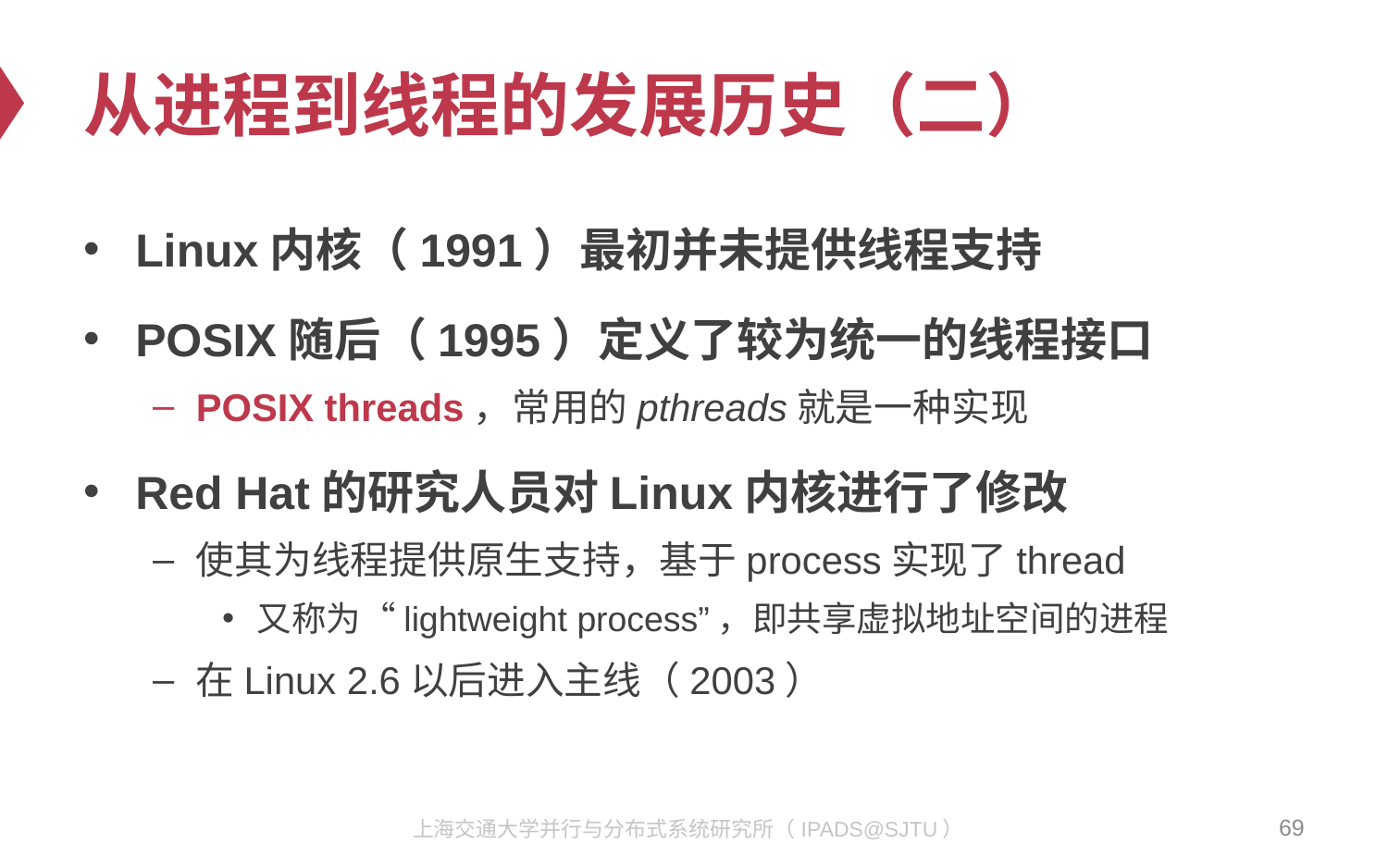

# 从进程到线程的发展历史（二）
Linux内核（1991）最初并未提供线程支持
POSIX随后（1995）定义了较为统一的线程接口
POSIX threads，常用的pthreads就是一种实现
Red Hat的研究人员对Linux内核进行了修改
使其为线程提供原生支持，基于process实现了thread
又称为“lightweight process”，即共享虚拟地址空间的进程
在Linux 2.6以后进入主线（2003）

69
上海交通大学并行与分布式系统研究所（IPADS@SJTU）